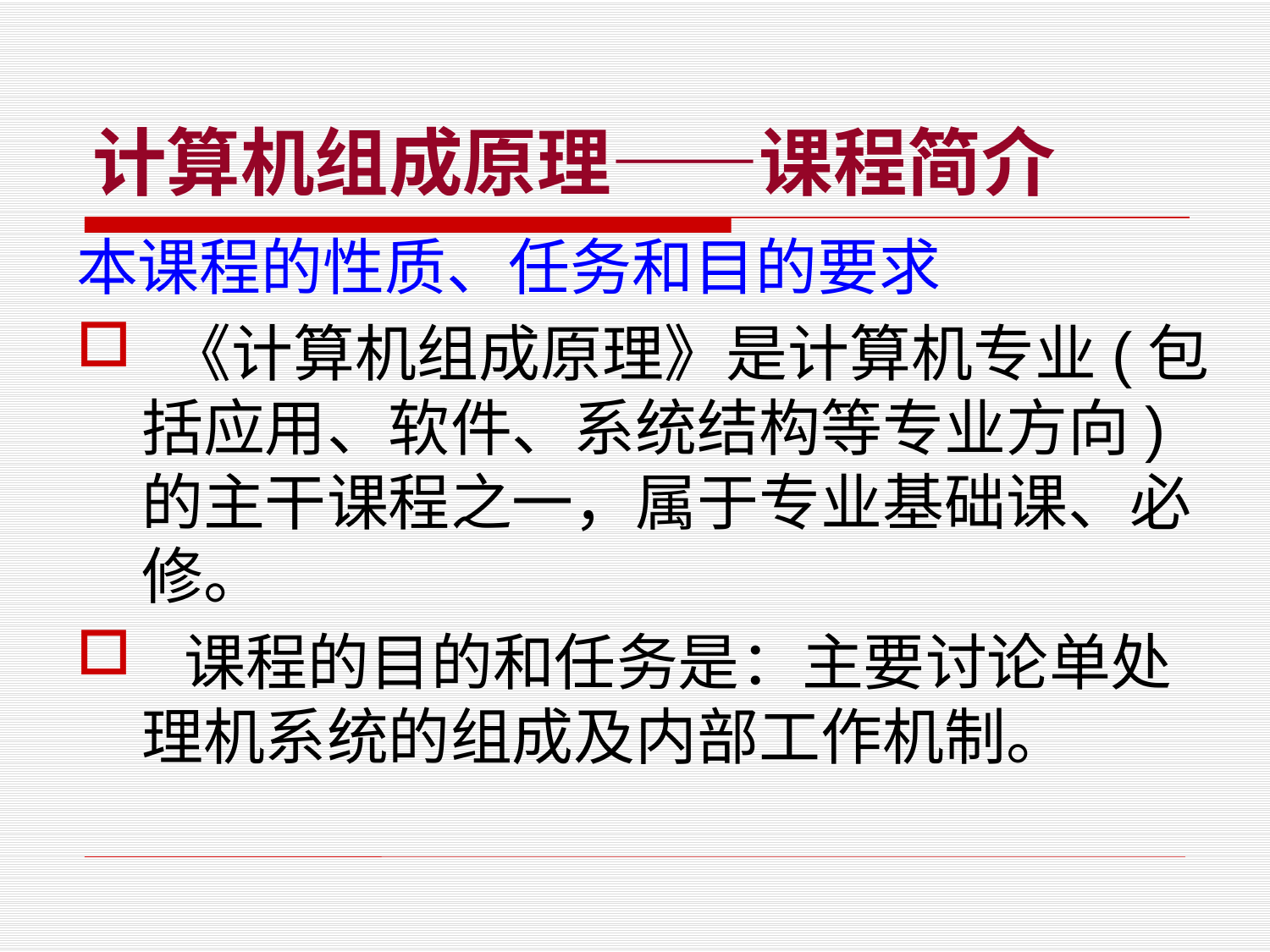

# 计算机组成原理——课程简介
本课程的性质、任务和目的要求
 《计算机组成原理》是计算机专业(包括应用、软件、系统结构等专业方向)的主干课程之一，属于专业基础课、必修。
  课程的目的和任务是：主要讨论单处理机系统的组成及内部工作机制。